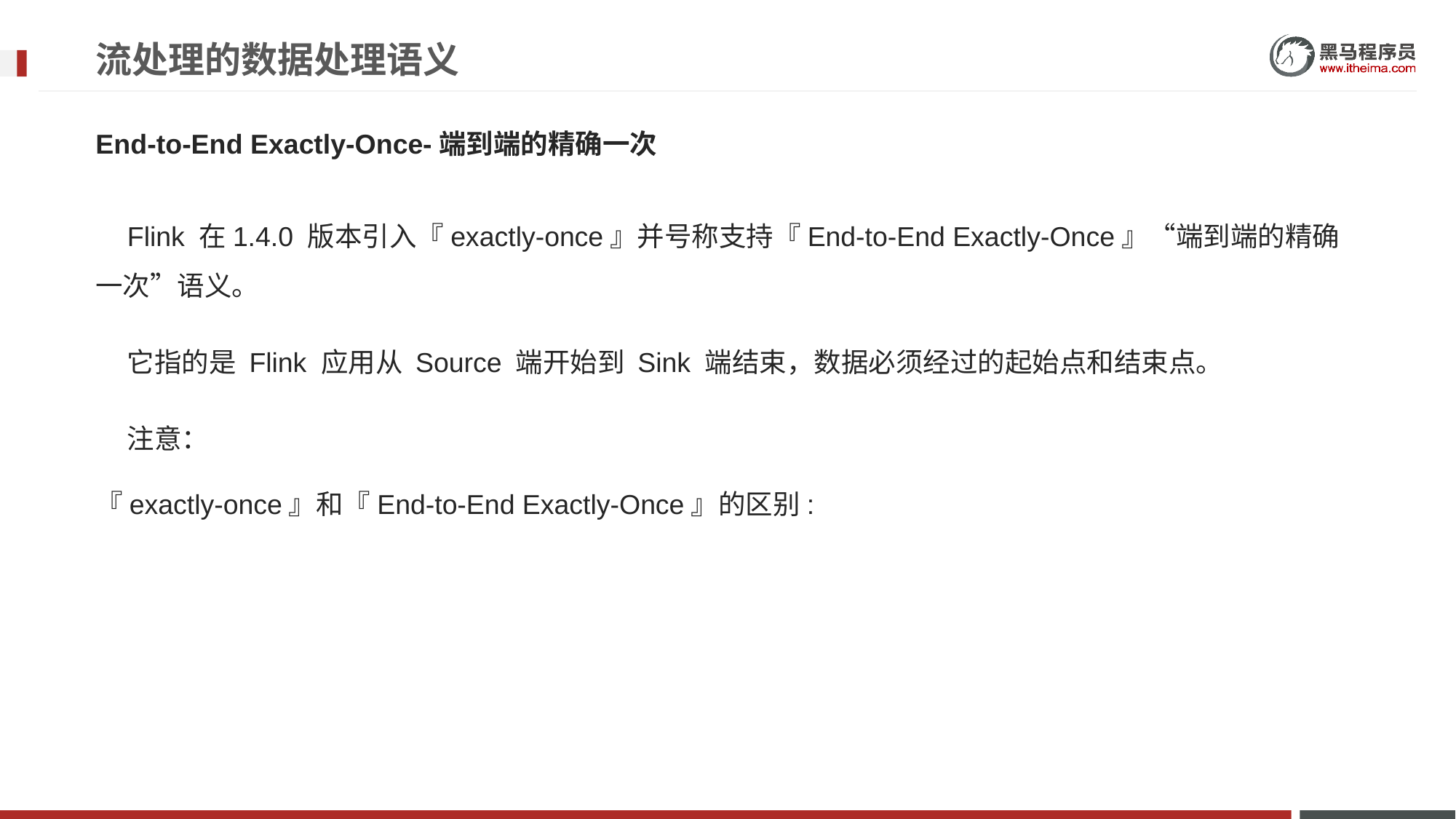

# 流处理的数据处理语义
End-to-End Exactly-Once-端到端的精确一次
Flink 在1.4.0 版本引入『exactly-once』并号称支持『End-to-End Exactly-Once』“端到端的精确一次”语义。
它指的是 Flink 应用从 Source 端开始到 Sink 端结束，数据必须经过的起始点和结束点。
注意：
『exactly-once』和『End-to-End Exactly-Once』的区别: